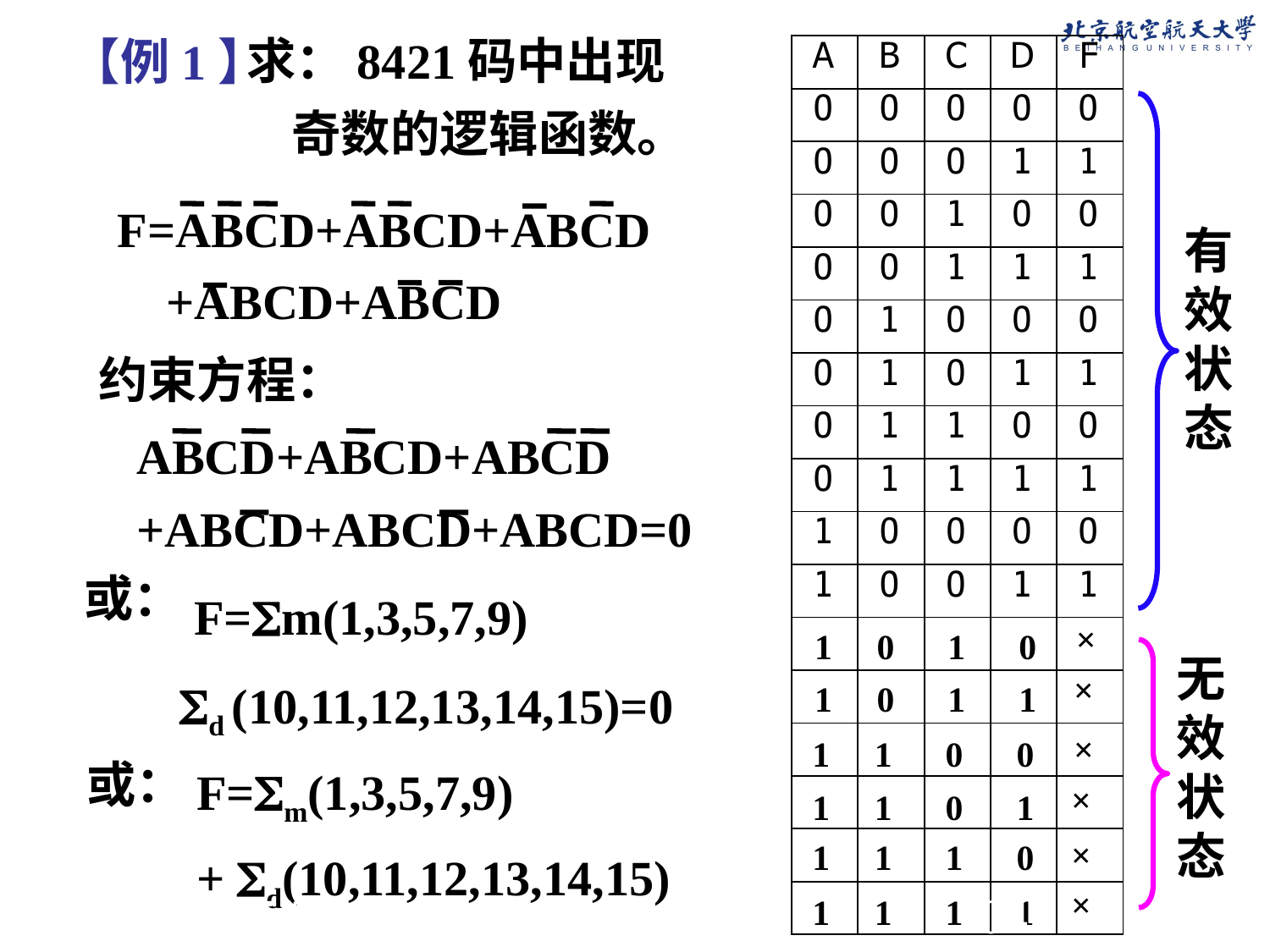

求：8421码中出现
   奇数的逻辑函数。
【例1】
| A | B | C | D | F |
| --- | --- | --- | --- | --- |
| 0 | 0 | 0 | 0 | 0 |
| 0 | 0 | 0 | 1 | 1 |
| 0 | 0 | 1 | 0 | 0 |
| 0 | 0 | 1 | 1 | 1 |
| 0 | 1 | 0 | 0 | 0 |
| 0 | 1 | 0 | 1 | 1 |
| 0 | 1 | 1 | 0 | 0 |
| 0 | 1 | 1 | 1 | 1 |
| 1 | 0 | 0 | 0 | 0 |
| 1 | 0 | 0 | 1 | 1 |
|  |  |  |  |  |
|  |  |  |  |  |
|  |  |  |  |  |
|  |  |  |  |  |
|  |  |  |  |  |
|  |  |  |  |  |

F=ABCD+ABCD+ABCD
    +ABCD+ABCD

有效状态
约束方程：
ABCD+ABCD+ABCD
+ABCD+ABCD+ABCD=0

或：
F=Σm(1,3,5,7,9)
×
×
×
×
×
×
1     0      1      0
1     0      1      1
1     1      0      0
1     1      0      1
1     1      1      0
1     1      1      1

无效状态
Σd (10,11,12,13,14,15)=0
或：
F=Σm(1,3,5,7,9)
+ Σd(10,11,12,13,14,15)
2022/5/23
104
104